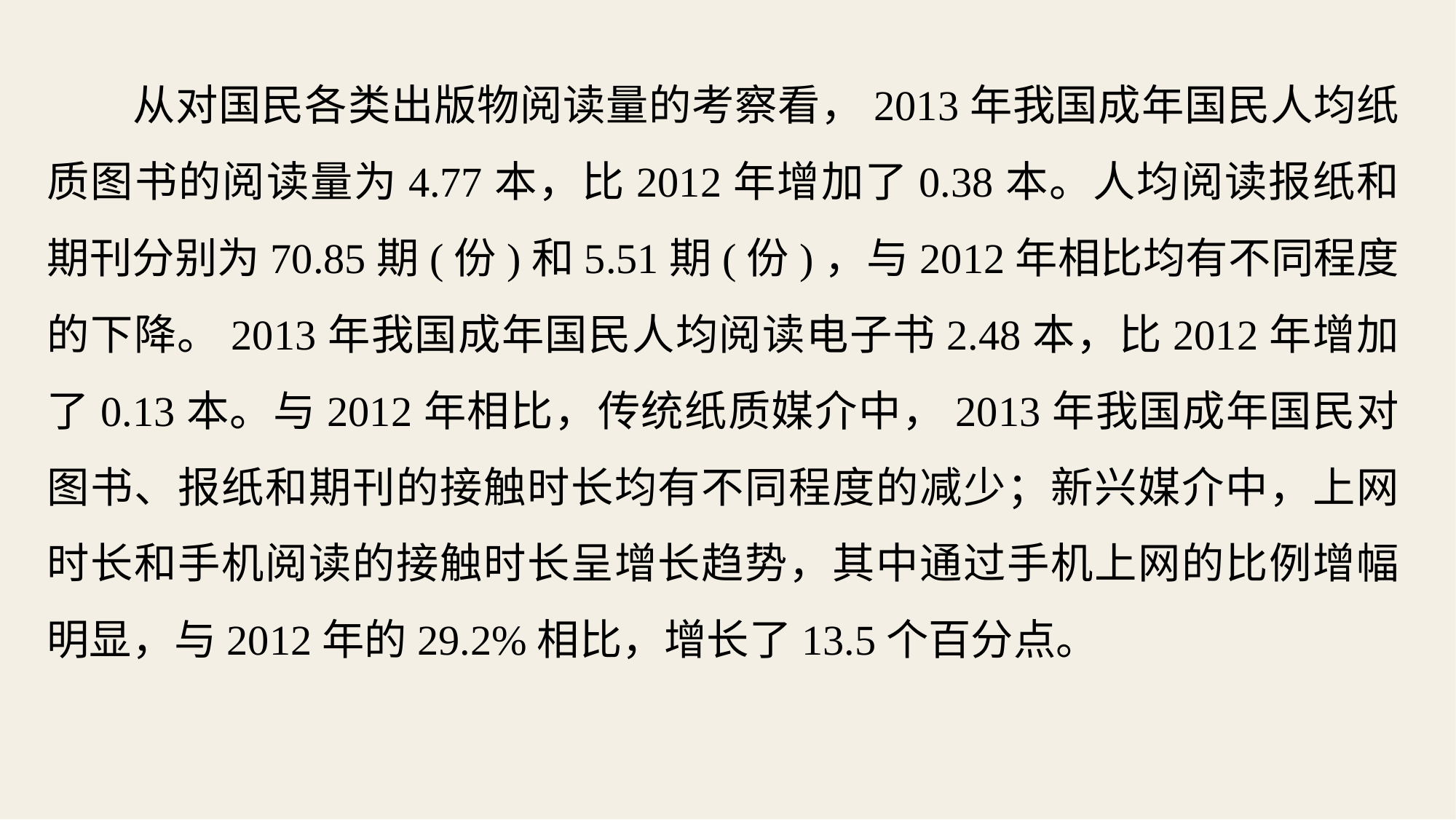

从对国民各类出版物阅读量的考察看，2013年我国成年国民人均纸质图书的阅读量为4.77本，比2012年增加了0.38本。人均阅读报纸和期刊分别为70.85期(份)和5.51期(份)，与2012年相比均有不同程度的下降。2013年我国成年国民人均阅读电子书2.48本，比2012年增加了0.13本。与2012年相比，传统纸质媒介中，2013年我国成年国民对图书、报纸和期刊的接触时长均有不同程度的减少；新兴媒介中，上网时长和手机阅读的接触时长呈增长趋势，其中通过手机上网的比例增幅明显，与2012年的29.2%相比，增长了13.5个百分点。